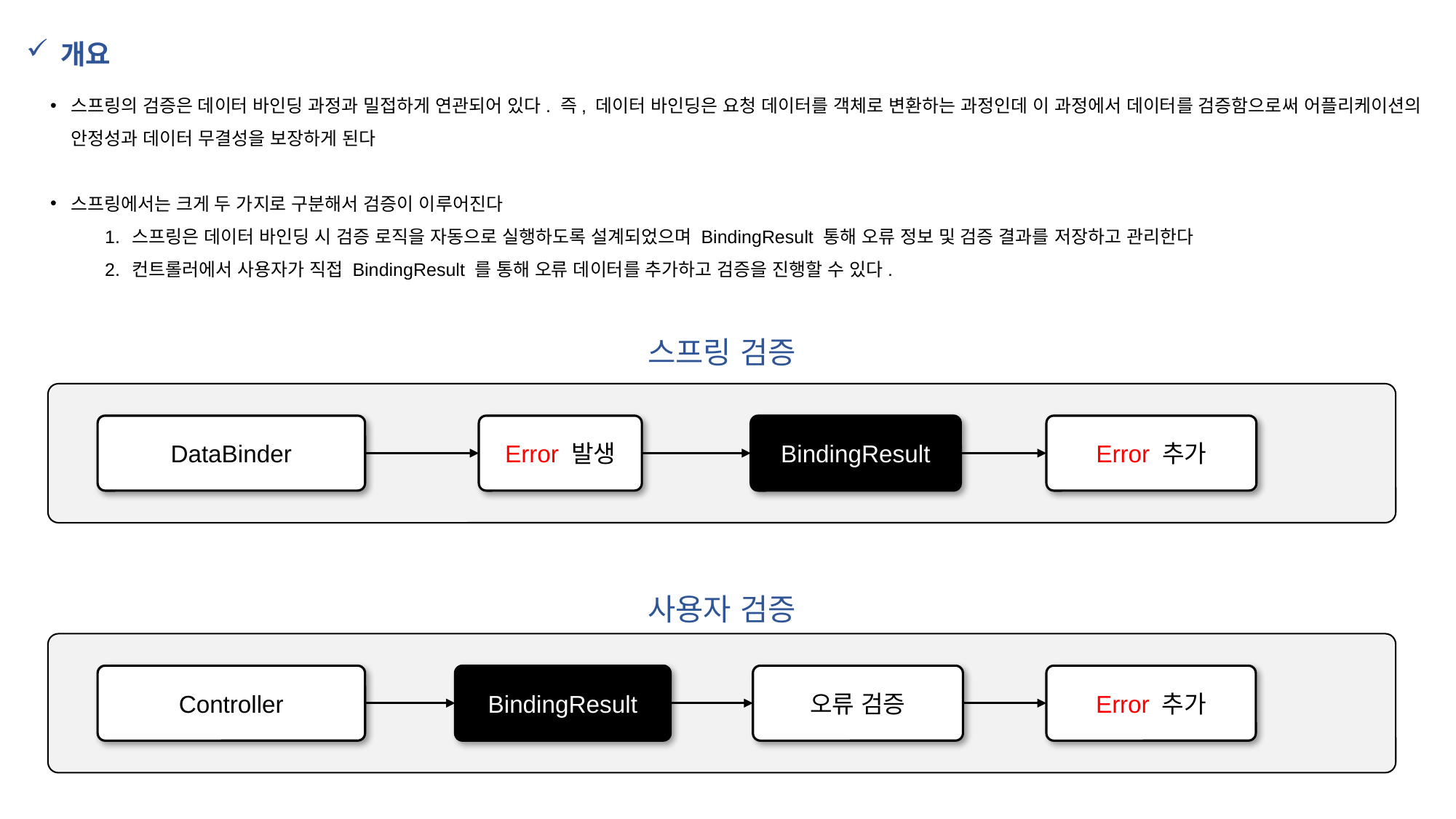

개요
스프링의 검증은 데이터 바인딩 과정과 밀접하게 연관되어 있다. 즉, 데이터 바인딩은 요청 데이터를 객체로 변환하는 과정인데 이 과정에서 데이터를 검증함으로써 어플리케이션의 안정성과 데이터 무결성을 보장하게 된다

스프링에서는 크게 두 가지로 구분해서 검증이 이루어진다
스프링은 데이터 바인딩 시 검증 로직을 자동으로 실행하도록 설계되었으며 BindingResult 통해 오류 정보 및 검증 결과를 저장하고 관리한다
컨트롤러에서 사용자가 직접 BindingResult 를 통해 오류 데이터를 추가하고 검증을 진행할 수 있다.
스프링 검증

Error 추가
BindingResult
Error 발생
DataBinder
사용자 검증

BindingResult
오류 검증
Error 추가
Controller